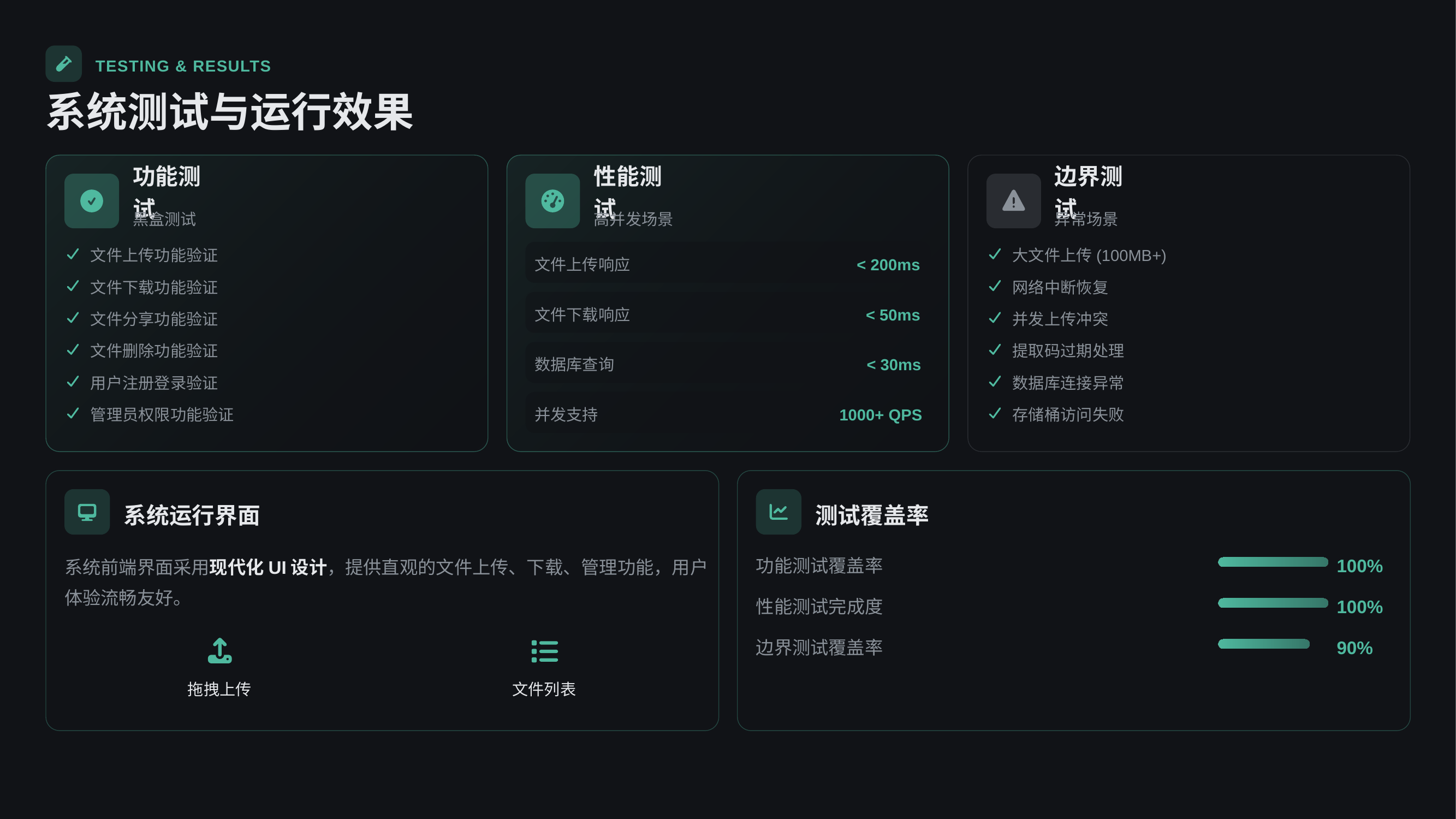

TESTING & RESULTS

系统测试与运行效果

功能测试

性能测试

边界测试

黑盒测试
高并发场景
异常场景
文件上传功能验证

大文件上传(100MB+)

文件上传响应
< 200ms
文件下载功能验证
网络中断恢复

文件下载响应
< 50ms
文件分享功能验证
并发上传冲突

文件删除功能验证
提取码过期处理

数据库查询
< 30ms
用户注册登录验证
数据库连接异常

管理员权限功能验证
并发支持
1000+ QPS
存储桶访问失败

系统运行界面
测试覆盖率

系统前端界面采用现代化UI设计，提供直观的文件上传、下载、管理功能，用户体验流畅友好。
功能测试覆盖率
100%

性能测试完成度
100%

边界测试覆盖率
90%

拖拽上传
文件列表